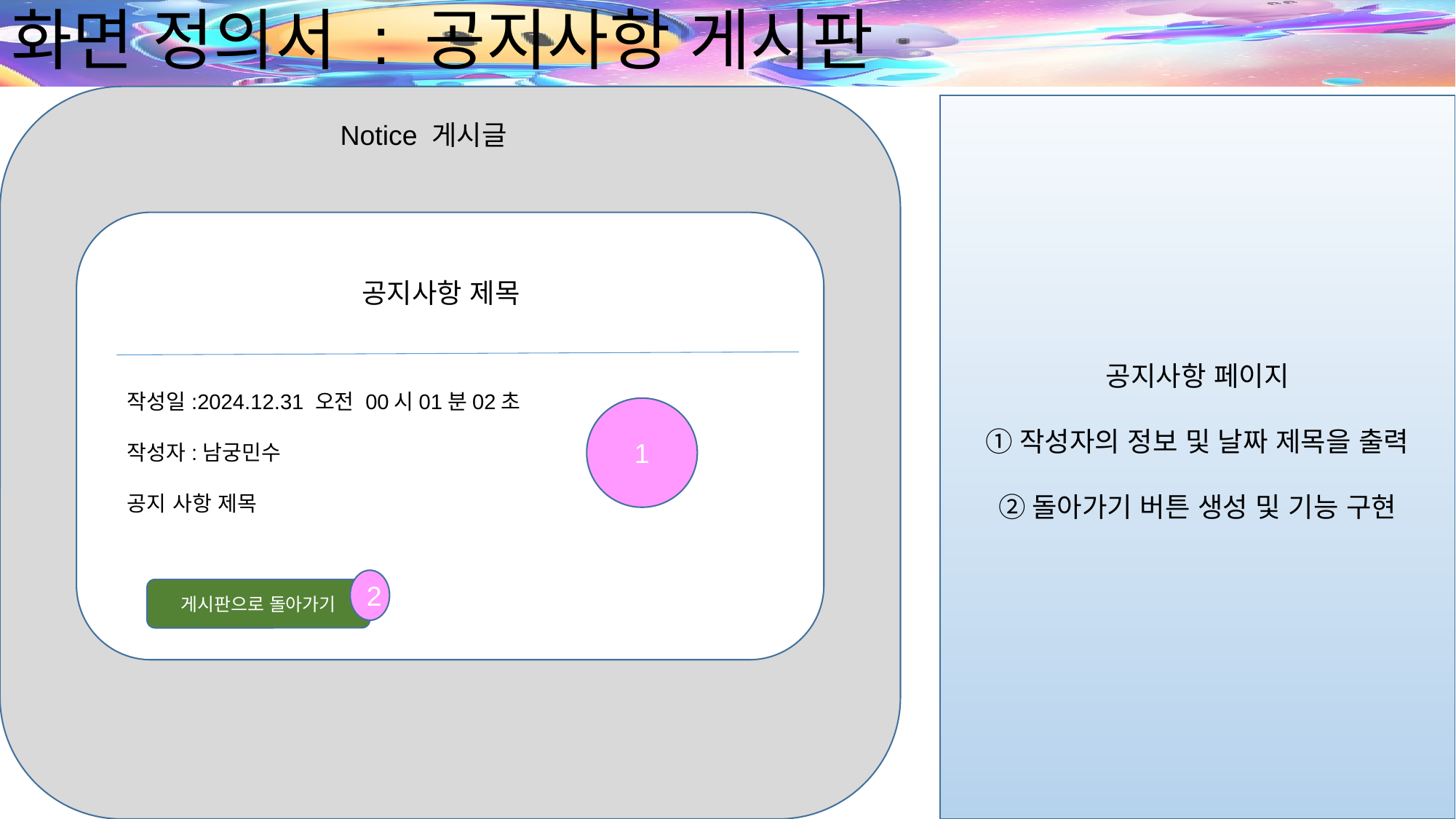

# 화면 정의서 : 공지사항 게시판

Notice 게시글
공지사항 페이지

①작성자의 정보 및 날짜 제목을 출력

②돌아가기 버튼 생성 및 기능 구현

공지사항 제목
작성일:2024.12.31 오전 00시01분02초

작성자:남궁민수

공지 사항 제목
1
2
게시판으로 돌아가기